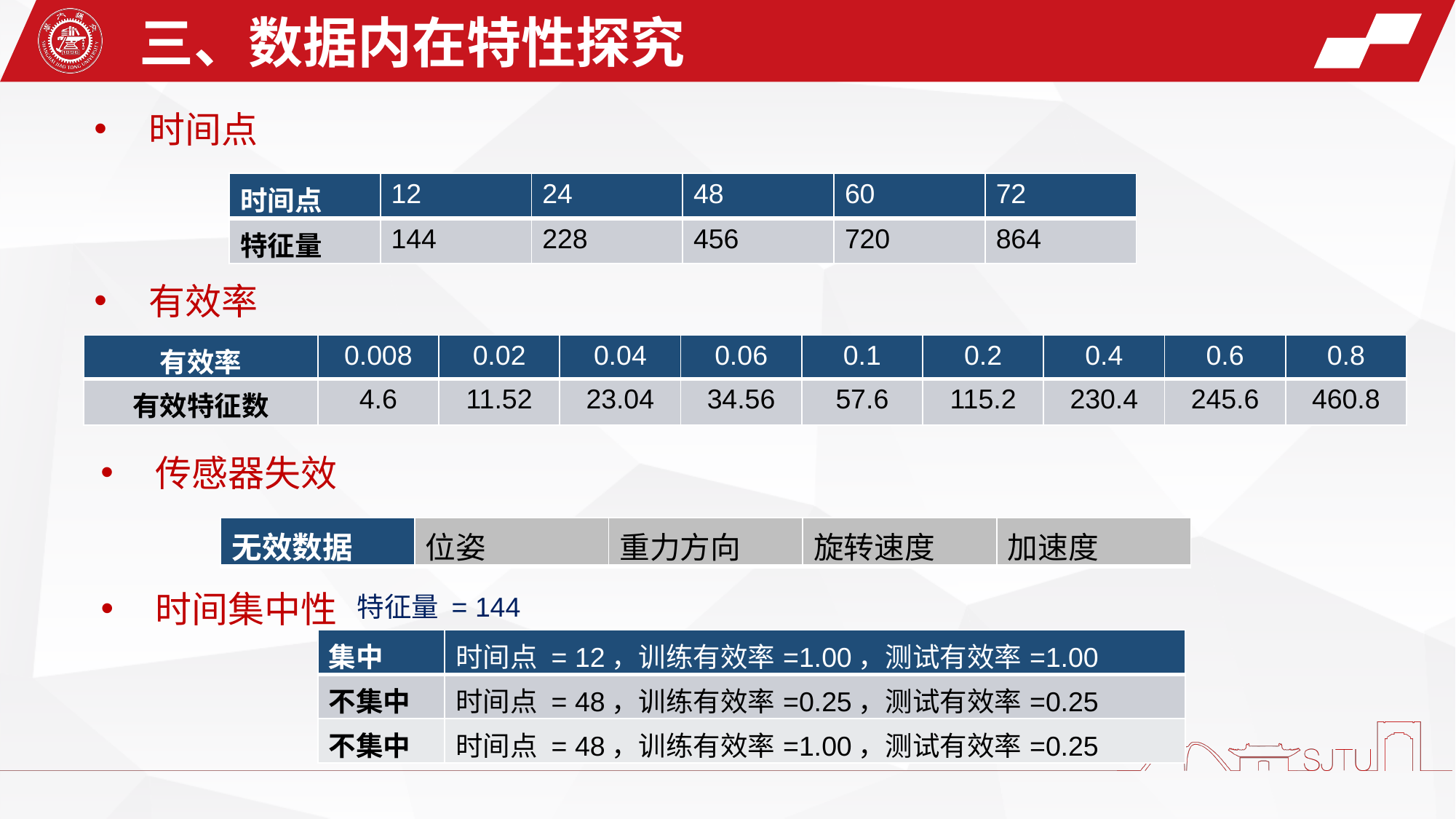

三、数据内在特性探究
时间点
| 时间点 | 12 | 24 | 48 | 60 | 72 |
| --- | --- | --- | --- | --- | --- |
| 特征量 | 144 | 228 | 456 | 720 | 864 |
有效率
| 有效率 | 0.008 | 0.02 | 0.04 | 0.06 | 0.1 | 0.2 | 0.4 | 0.6 | 0.8 |
| --- | --- | --- | --- | --- | --- | --- | --- | --- | --- |
| 有效特征数 | 4.6 | 11.52 | 23.04 | 34.56 | 57.6 | 115.2 | 230.4 | 245.6 | 460.8 |
传感器失效
| 无效数据 | 位姿 | 重力方向 | 旋转速度 | 加速度 |
| --- | --- | --- | --- | --- |
时间集中性
特征量 = 144
| 集中 | 时间点 = 12，训练有效率=1.00，测试有效率=1.00 |
| --- | --- |
| 不集中 | 时间点 = 48，训练有效率=0.25，测试有效率=0.25 |
| 不集中 | 时间点 = 48，训练有效率=1.00，测试有效率=0.25 |